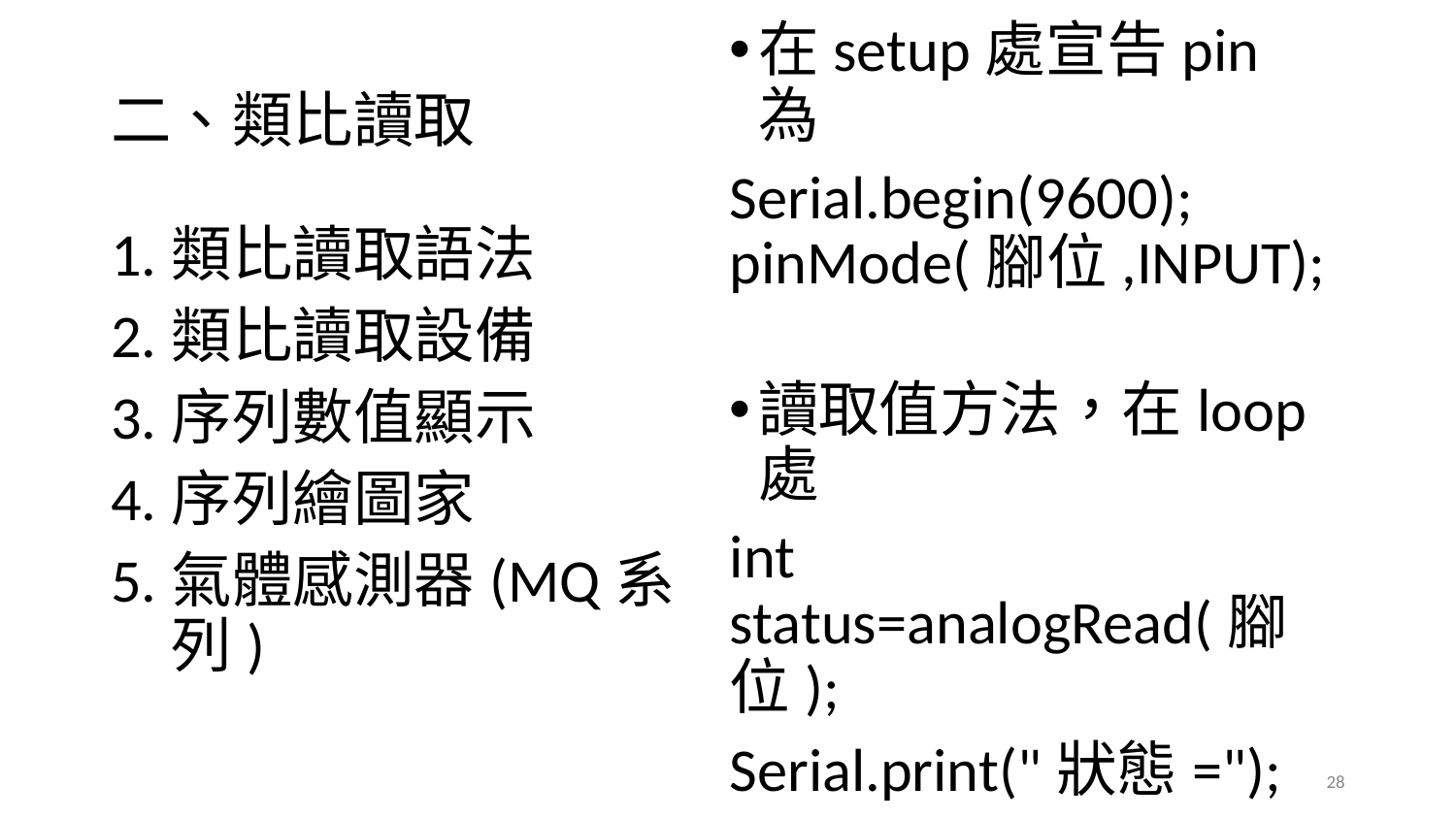

在setup處宣告pin為
Serial.begin(9600);
pinMode(腳位,INPUT);
讀取值方法，在loop處
int status=analogRead(腳位);
Serial.print("狀態=");
Serial.println(status);
# 二、類比讀取
類比讀取語法
類比讀取設備
序列數值顯示
序列繪圖家
氣體感測器(MQ系列)

28